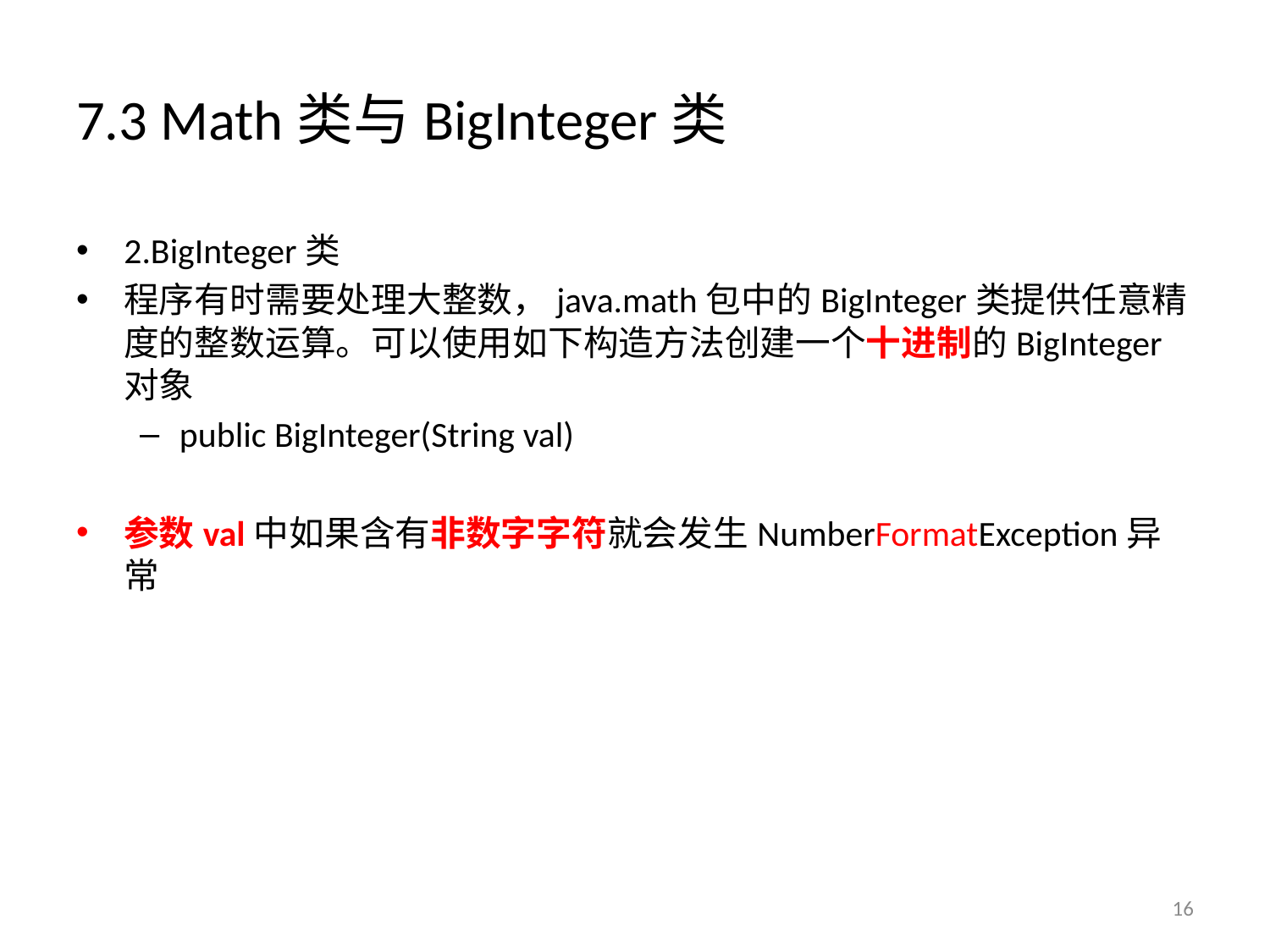

# 7.3 Math类与BigInteger类
2.BigInteger类
程序有时需要处理大整数，java.math包中的BigInteger类提供任意精度的整数运算。可以使用如下构造方法创建一个十进制的BigInteger对象
public BigInteger(String val)

参数val中如果含有非数字字符就会发生NumberFormatException异常
16